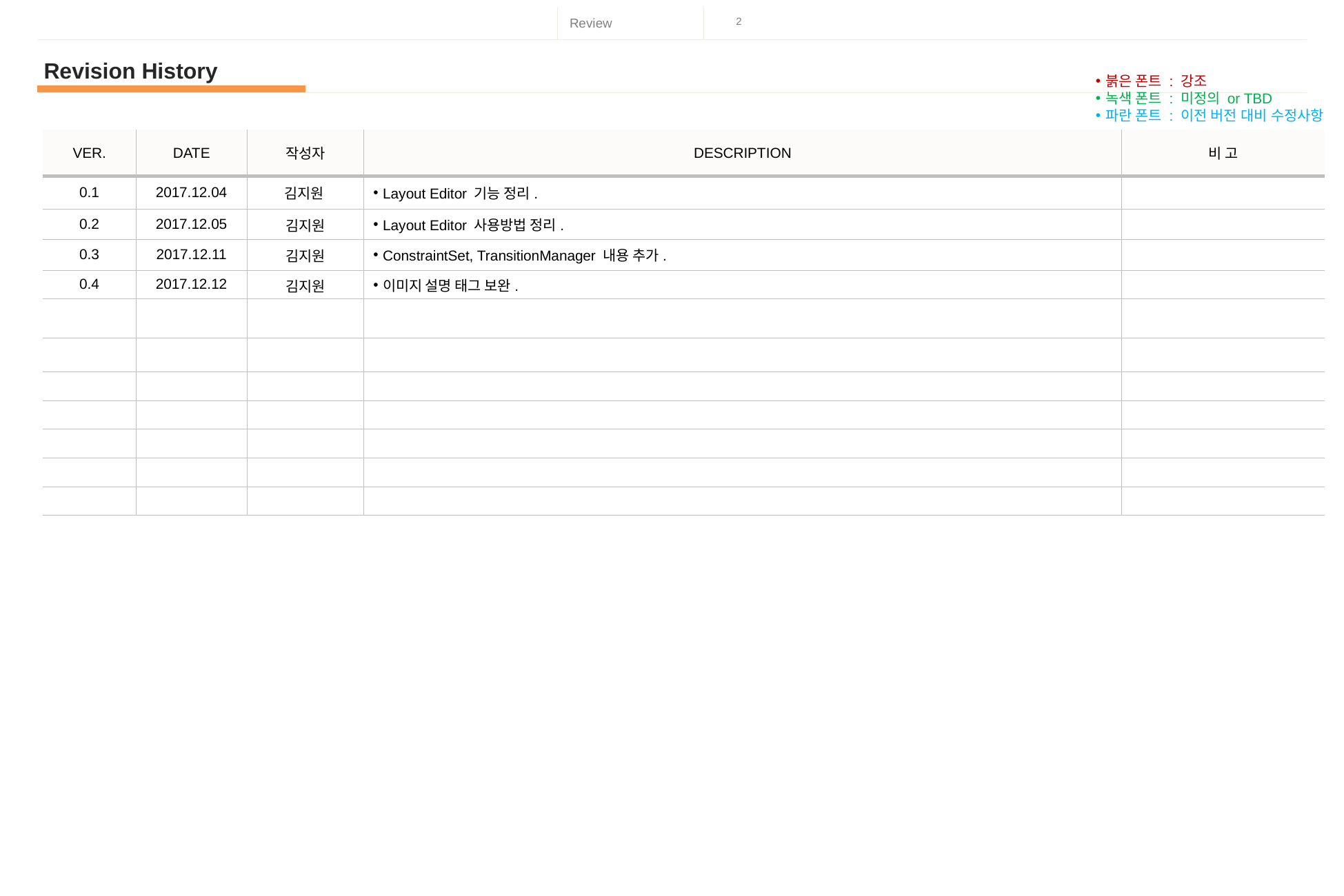

Revision History
붉은 폰트 : 강조
녹색 폰트 : 미정의 or TBD
파란 폰트 : 이전 버전 대비 수정사항
| VER. | DATE | 작성자 | DESCRIPTION | 비 고 |
| --- | --- | --- | --- | --- |
| 0.1 | 2017.12.04 | 김지원 | Layout Editor 기능 정리. |  |
| 0.2 | 2017.12.05 | 김지원 | Layout Editor 사용방법 정리. |  |
| 0.3 | 2017.12.11 | 김지원 | ConstraintSet, TransitionManager 내용 추가. |  |
| 0.4 | 2017.12.12 | 김지원 | 이미지 설명 태그 보완. |  |
|  |  |  |  |  |
|  |  |  |  |  |
|  |  |  |  |  |
|  |  |  |  |  |
|  |  |  |  |  |
|  |  |  |  |  |
|  |  |  |  |  |